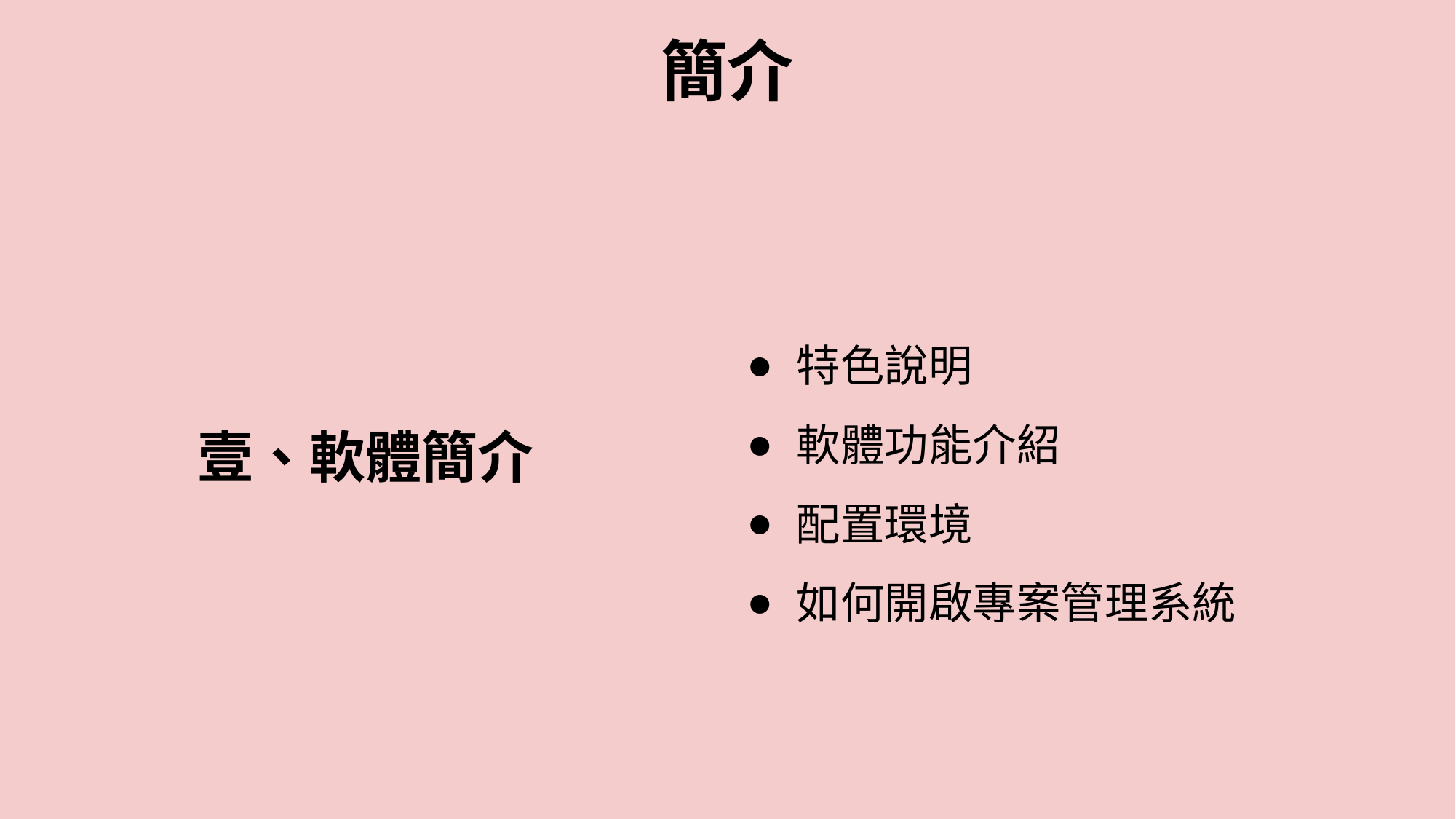

# 簡介
特色說明
軟體功能介紹
配置環境
如何開啟專案管理系統

壹、軟體簡介